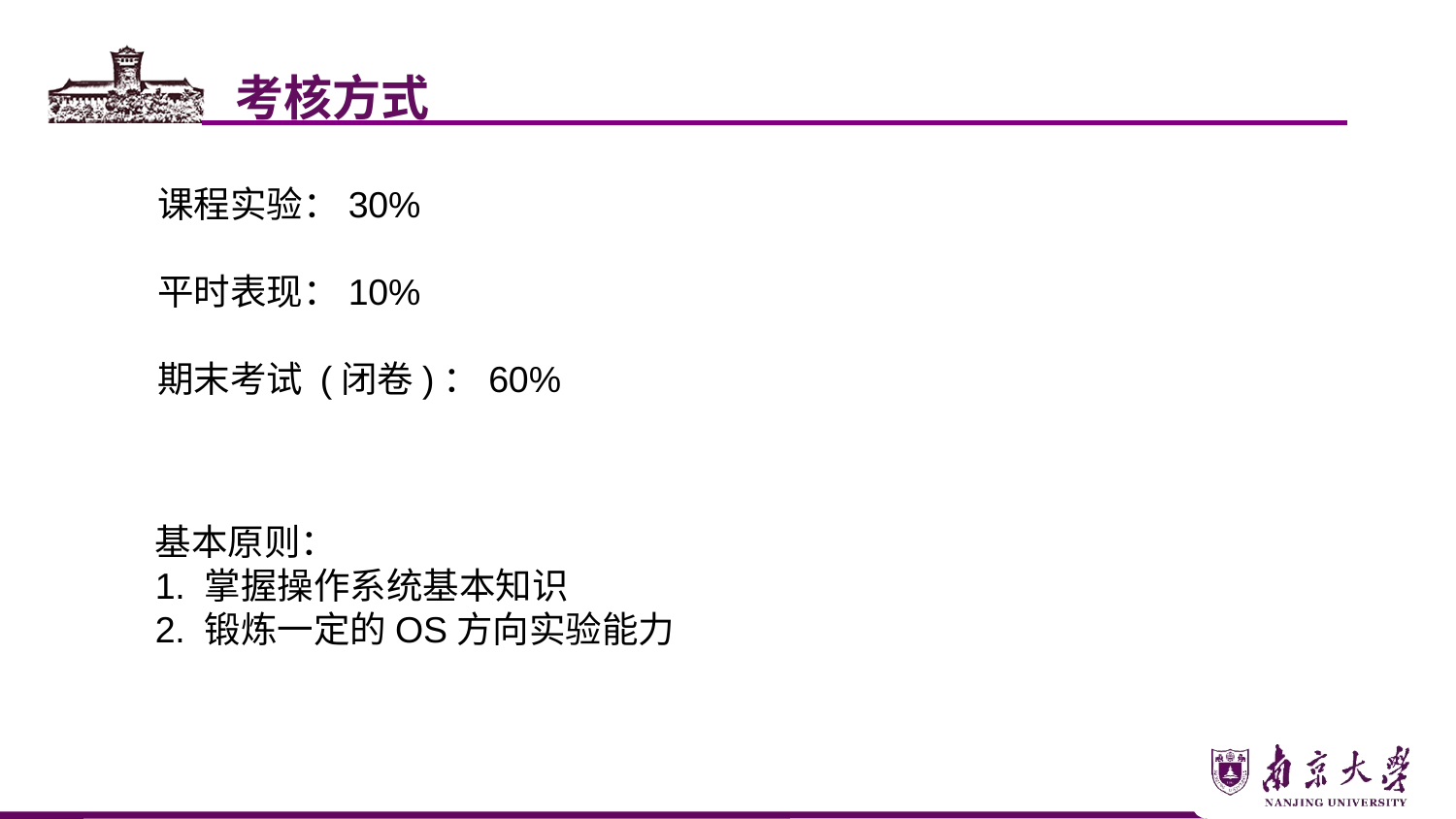

考核方式
课程实验：30%

平时表现：10%

期末考试 (闭卷)：60%
基本原则：
1. 掌握操作系统基本知识
2. 锻炼一定的OS方向实验能力